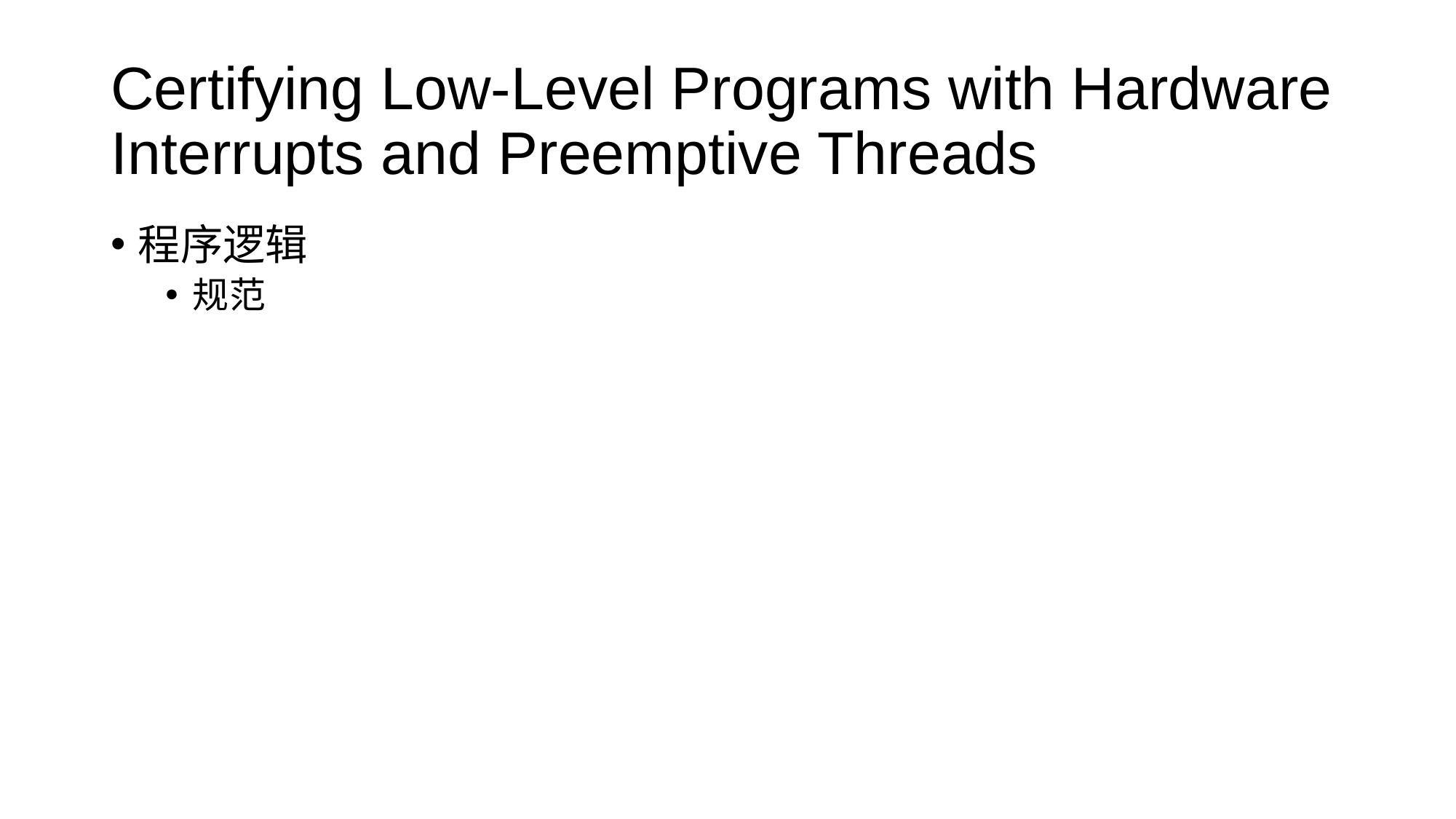

# Certifying Low-Level Programs with Hardware Interrupts and Preemptive Threads
程序逻辑
规范